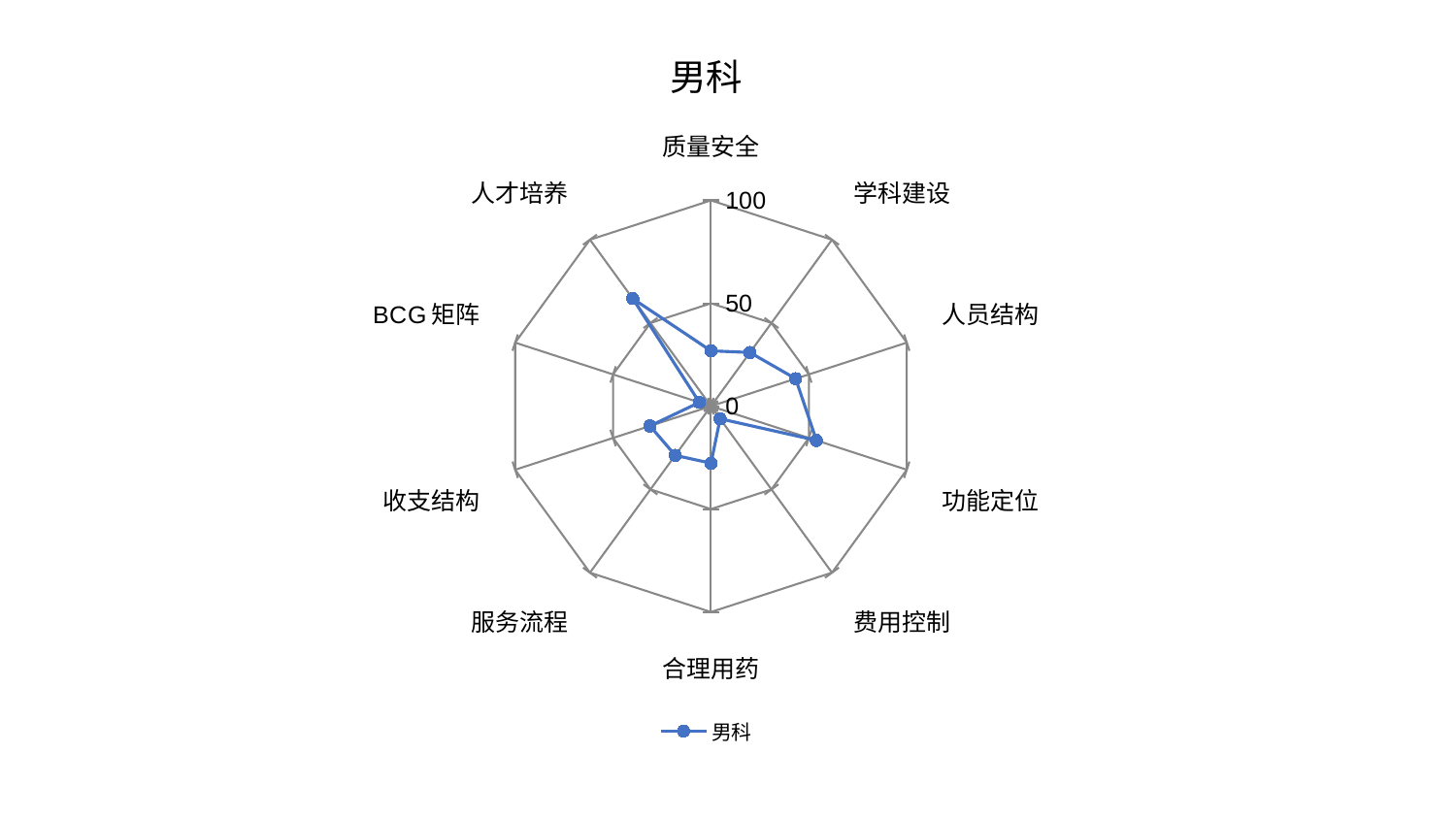

### Chart: 男科

| Category | 男科 |
|---|---|
| 质量安全 | 26.899296674633156 |
| 学科建设 | 32.24381897100711 |
| 人员结构 | 43.2516520567876 |
| 功能定位 | 53.87252448495614 |
| 费用控制 | 7.584717772447493 |
| 合理用药 | 27.710360062795445 |
| 服务流程 | 29.550667124648587 |
| 收支结构 | 31.156110811577186 |
| BCG矩阵 | 5.938422783808906 |
| 人才培养 | 64.60406224555406 |
120